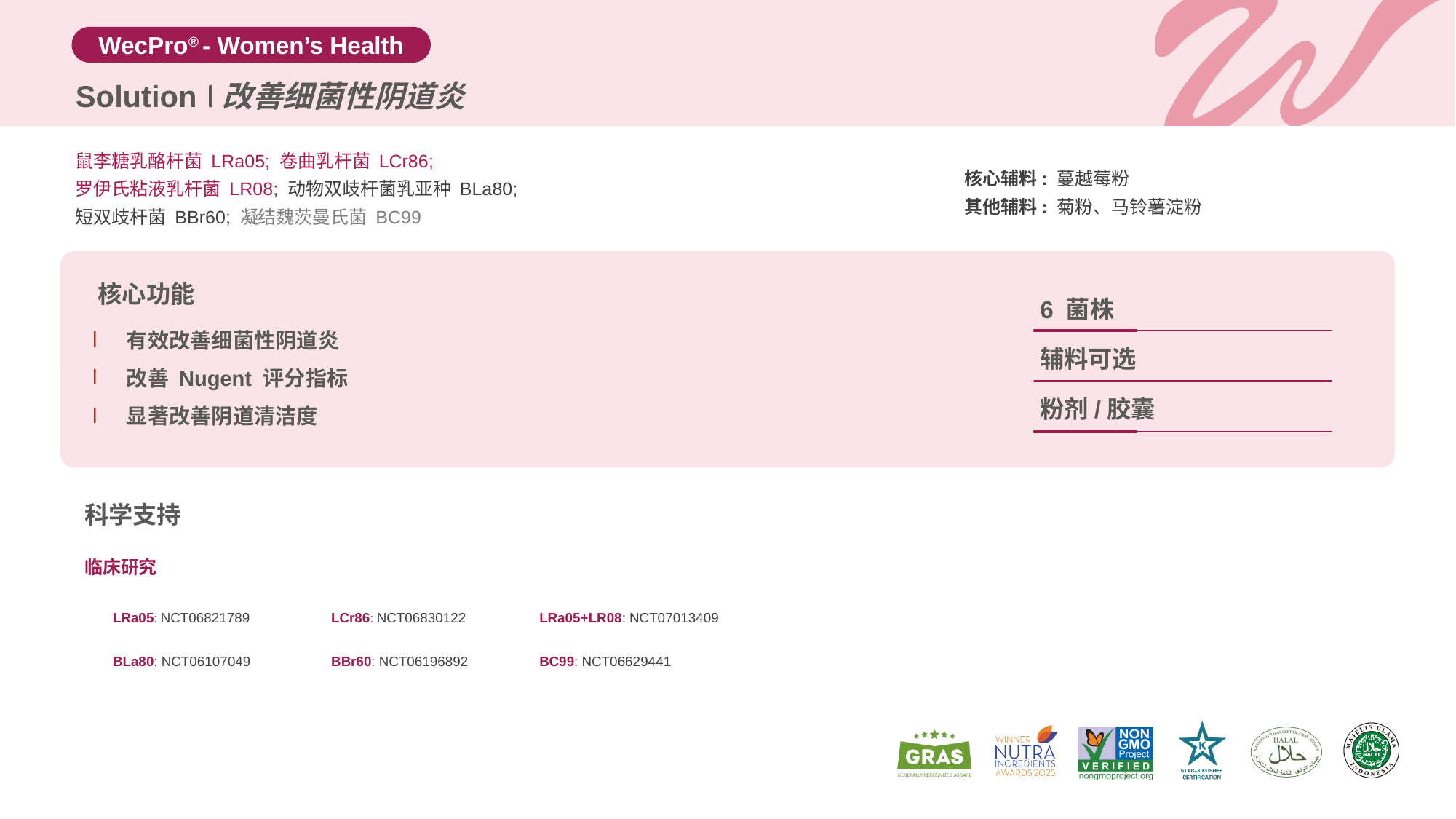

Solution
改善细菌性阴道炎
鼠李糖乳酪杆菌 LRa05; 卷曲乳杆菌 LCr86;
罗伊氏粘液乳杆菌 LR08; 动物双歧杆菌乳亚种 BLa80;
短双歧杆菌 BBr60; 凝结魏茨曼氏菌 BC99
核心辅料: 蔓越莓粉
其他辅料: 菊粉、马铃薯淀粉

核心功能
6 菌株
有效改善细菌性阴道炎
改善 Nugent 评分指标
显著改善阴道清洁度
辅料可选
粉剂/胶囊
科学支持
临床研究
| LRa05: NCT06821789 | LCr86: NCT06830122 | LRa05+LR08: NCT07013409 |
| --- | --- | --- |
| BLa80: NCT06107049 | BBr60: NCT06196892 | BC99: NCT06629441 |